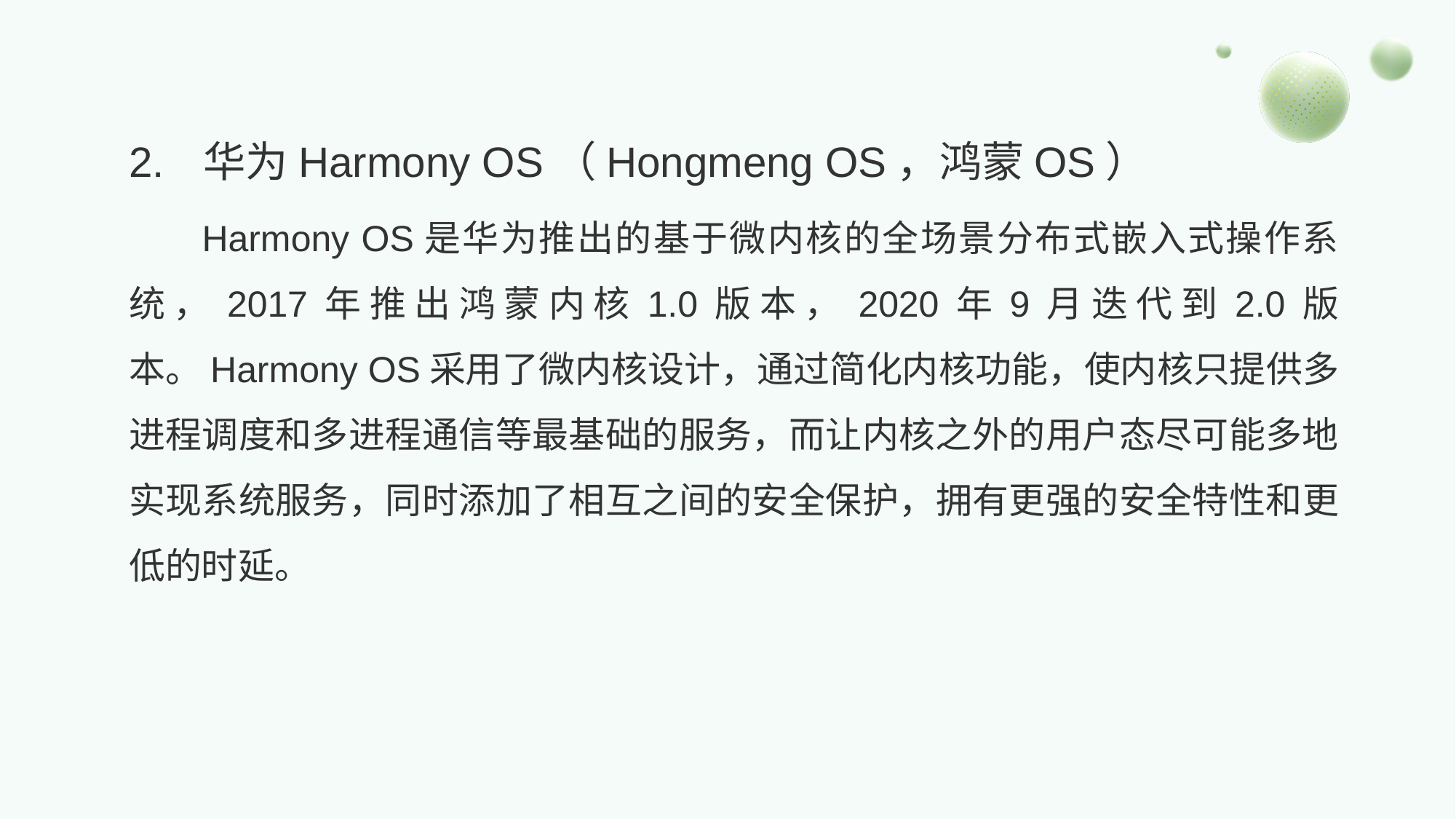

2.	  华为Harmony OS（Hongmeng OS，鸿蒙OS）
Harmony OS是华为推出的基于微内核的全场景分布式嵌入式操作系统，2017年推出鸿蒙内核1.0版本，2020年9月迭代到2.0版本。Harmony OS采用了微内核设计，通过简化内核功能，使内核只提供多进程调度和多进程通信等最基础的服务，而让内核之外的用户态尽可能多地实现系统服务，同时添加了相互之间的安全保护，拥有更强的安全特性和更低的时延。